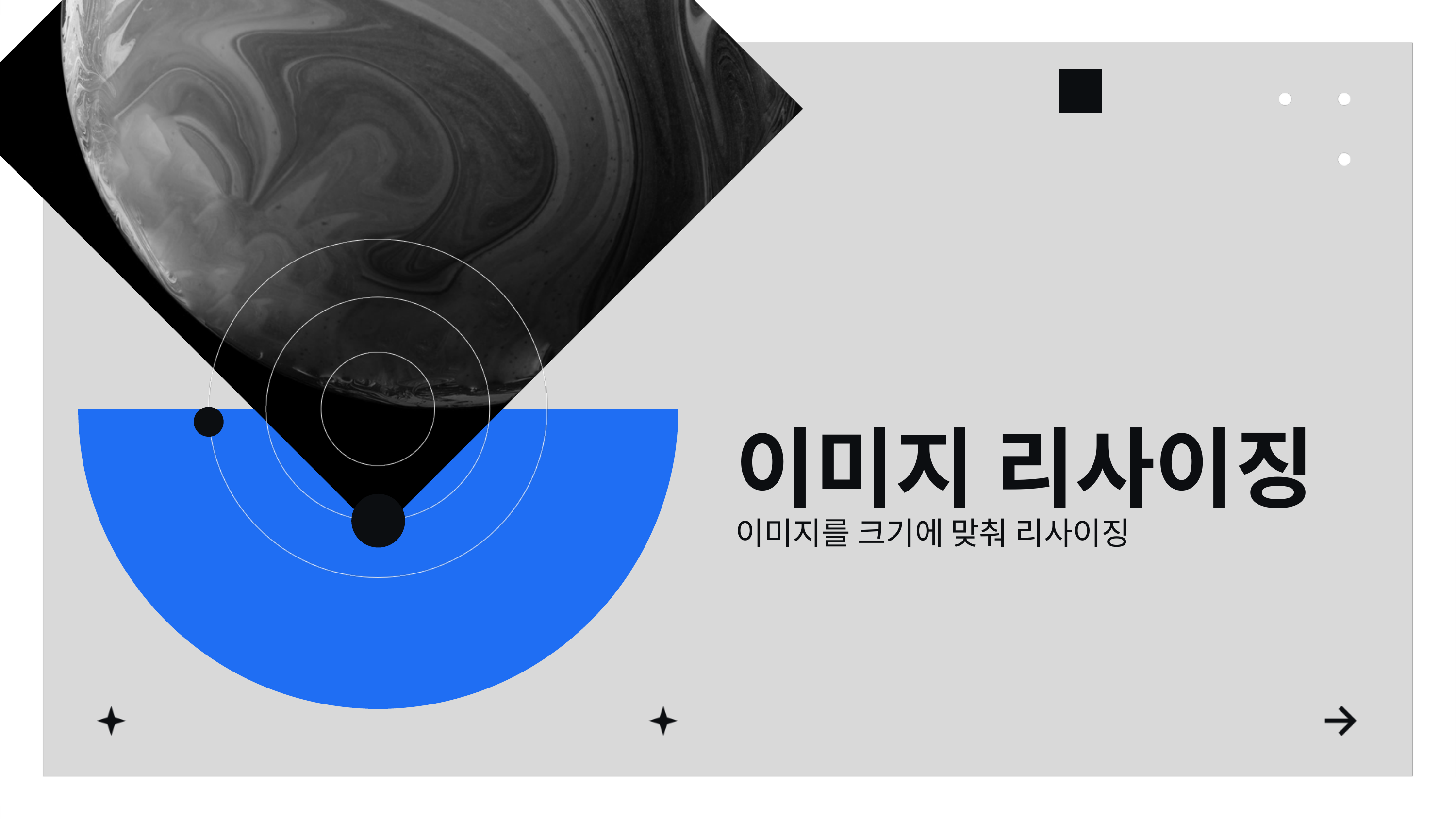

01

이미지 리사이징

이미지를 크기에 맞춰 리사이징